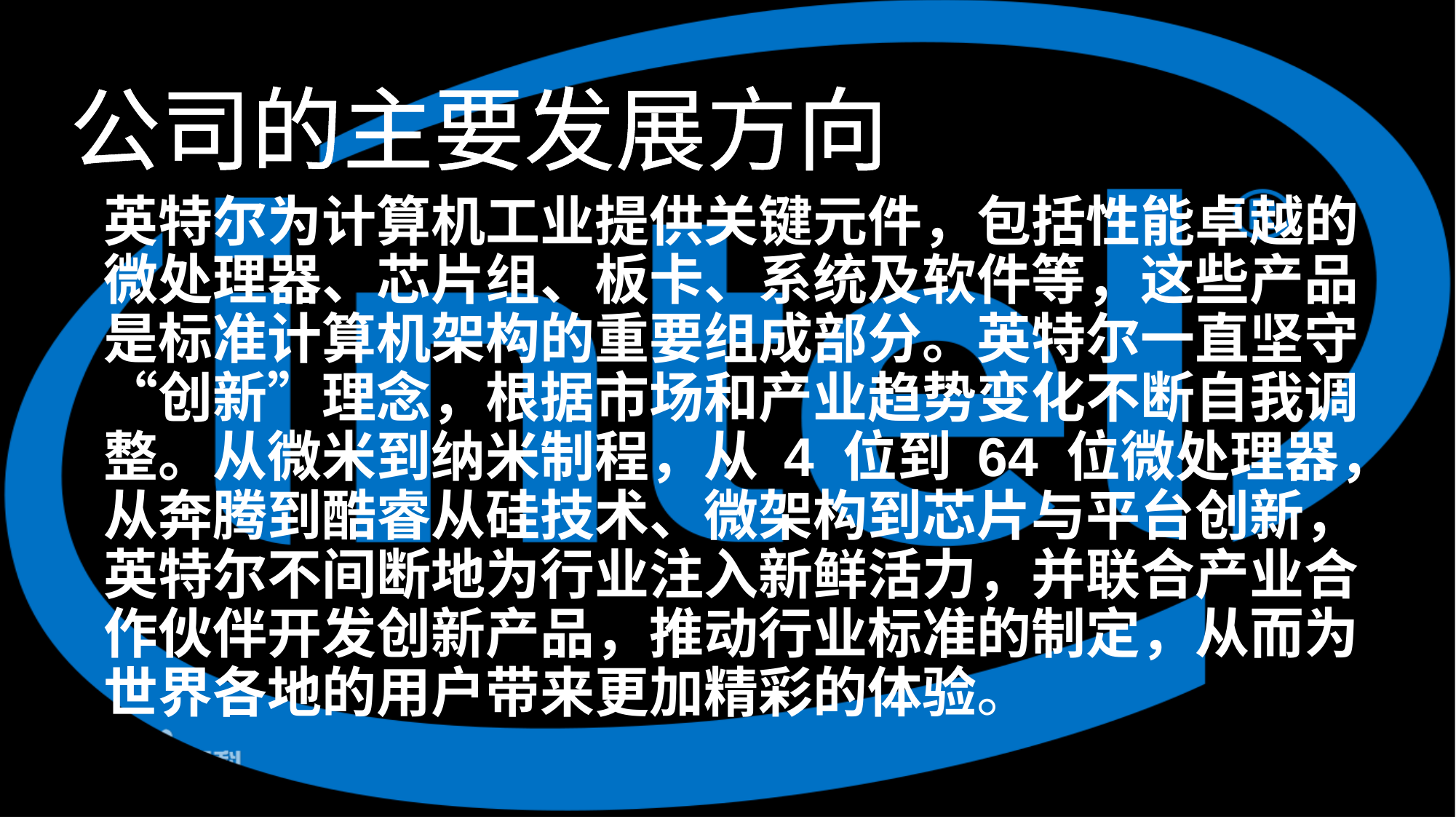

# 公司的主要发展方向
英特尔为计算机工业提供关键元件，包括性能卓越的微处理器、芯片组、板卡、系统及软件等，这些产品是标准计算机架构的重要组成部分。英特尔一直坚守“创新”理念，根据市场和产业趋势变化不断自我调整。从微米到纳米制程，从 4 位到 64 位微处理器，从奔腾到酷睿从硅技术、微架构到芯片与平台创新，英特尔不间断地为行业注入新鲜活力，并联合产业合作伙伴开发创新产品，推动行业标准的制定，从而为世界各地的用户带来更加精彩的体验。